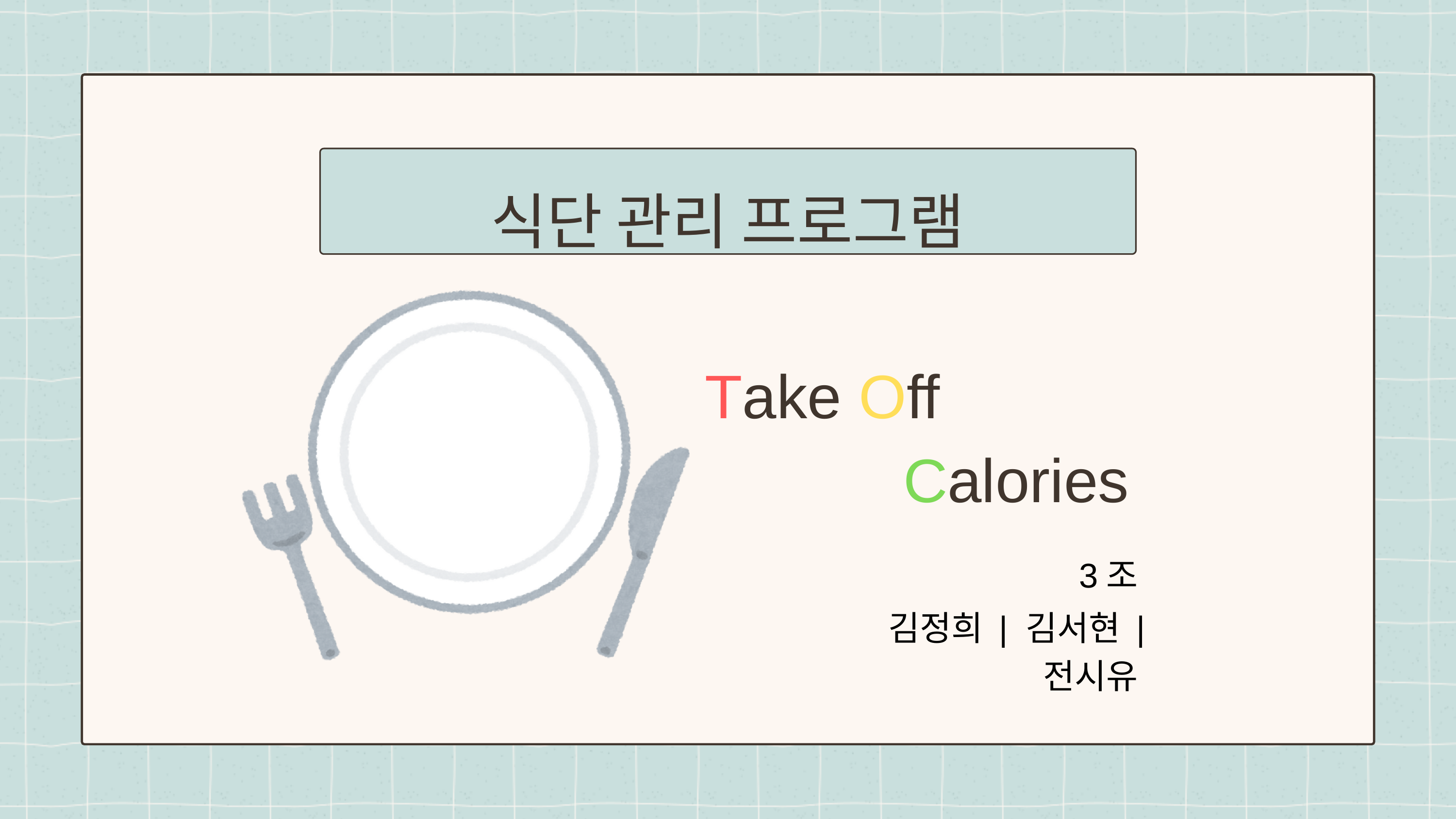

식단 관리 프로그램

Take Off
Calories
3조
김정희 | 김서현 | 전시유